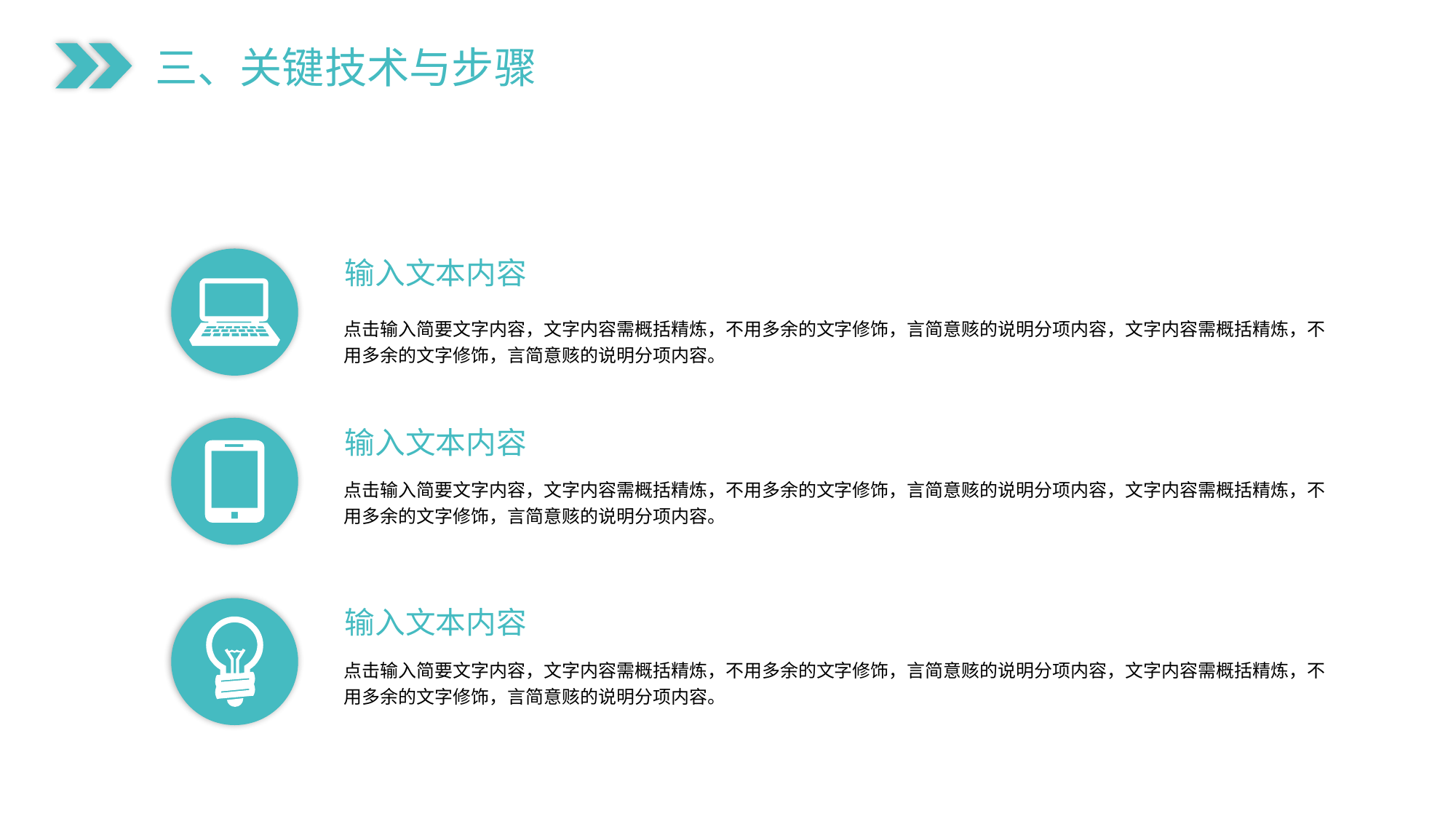

三、关键技术与步骤

输入文本内容
点击输入简要文字内容，文字内容需概括精炼，不用多余的文字修饰，言简意赅的说明分项内容，文字内容需概括精炼，不用多余的文字修饰，言简意赅的说明分项内容。
输入文本内容
点击输入简要文字内容，文字内容需概括精炼，不用多余的文字修饰，言简意赅的说明分项内容，文字内容需概括精炼，不用多余的文字修饰，言简意赅的说明分项内容。

输入文本内容
点击输入简要文字内容，文字内容需概括精炼，不用多余的文字修饰，言简意赅的说明分项内容，文字内容需概括精炼，不用多余的文字修饰，言简意赅的说明分项内容。